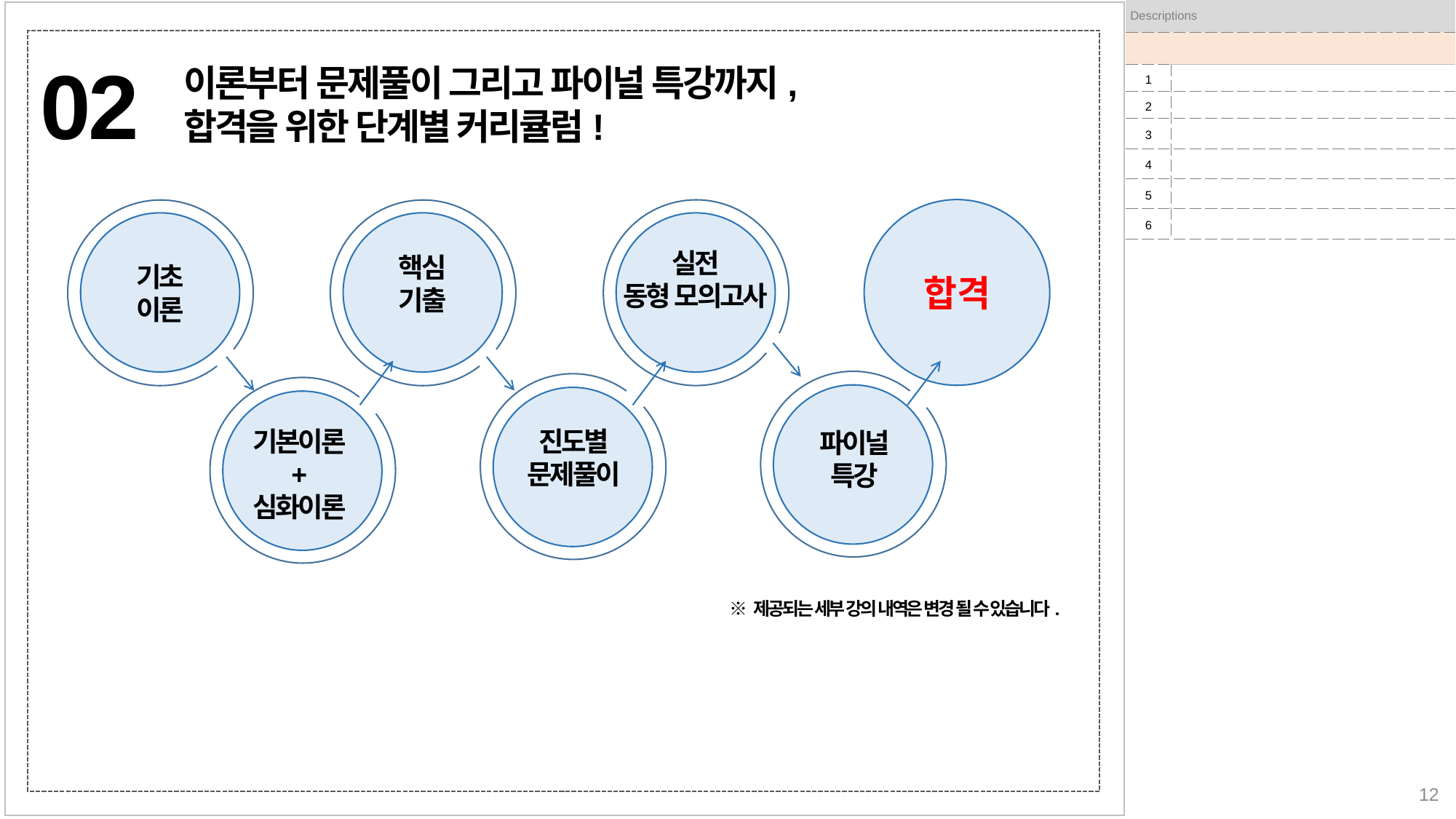

| Descriptions |  |
| --- | --- |
|  |  |
| 1 |  |
| 2 |  |
| 3 |  |
| 4 |  |
| 5 |  |
| 6 |  |

02
이론부터 문제풀이 그리고 파이널 특강까지,
합격을 위한 단계별 커리큘럼!

합격
실전
동형 모의고사
핵심
기출
기초
이론

기본이론
+
심화이론
진도별
문제풀이
파이널
특강
※ 제공되는 세부 강의 내역은 변경 될 수 있습니다.
12